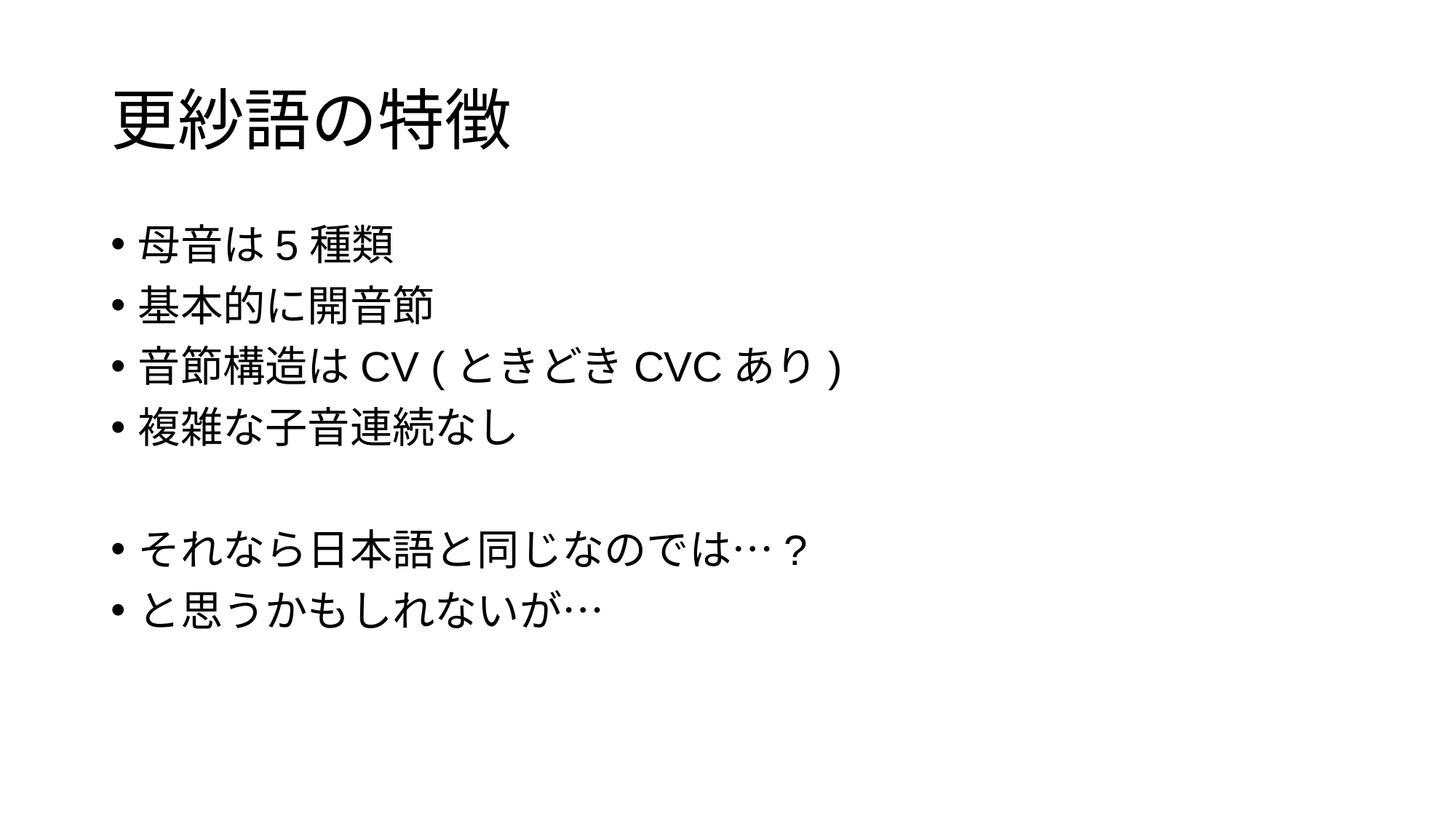

# 更紗語の特徴
母音は5種類
基本的に開音節
音節構造はCV (ときどきCVCあり)
複雑な子音連続なし

それなら日本語と同じなのでは…?
と思うかもしれないが…